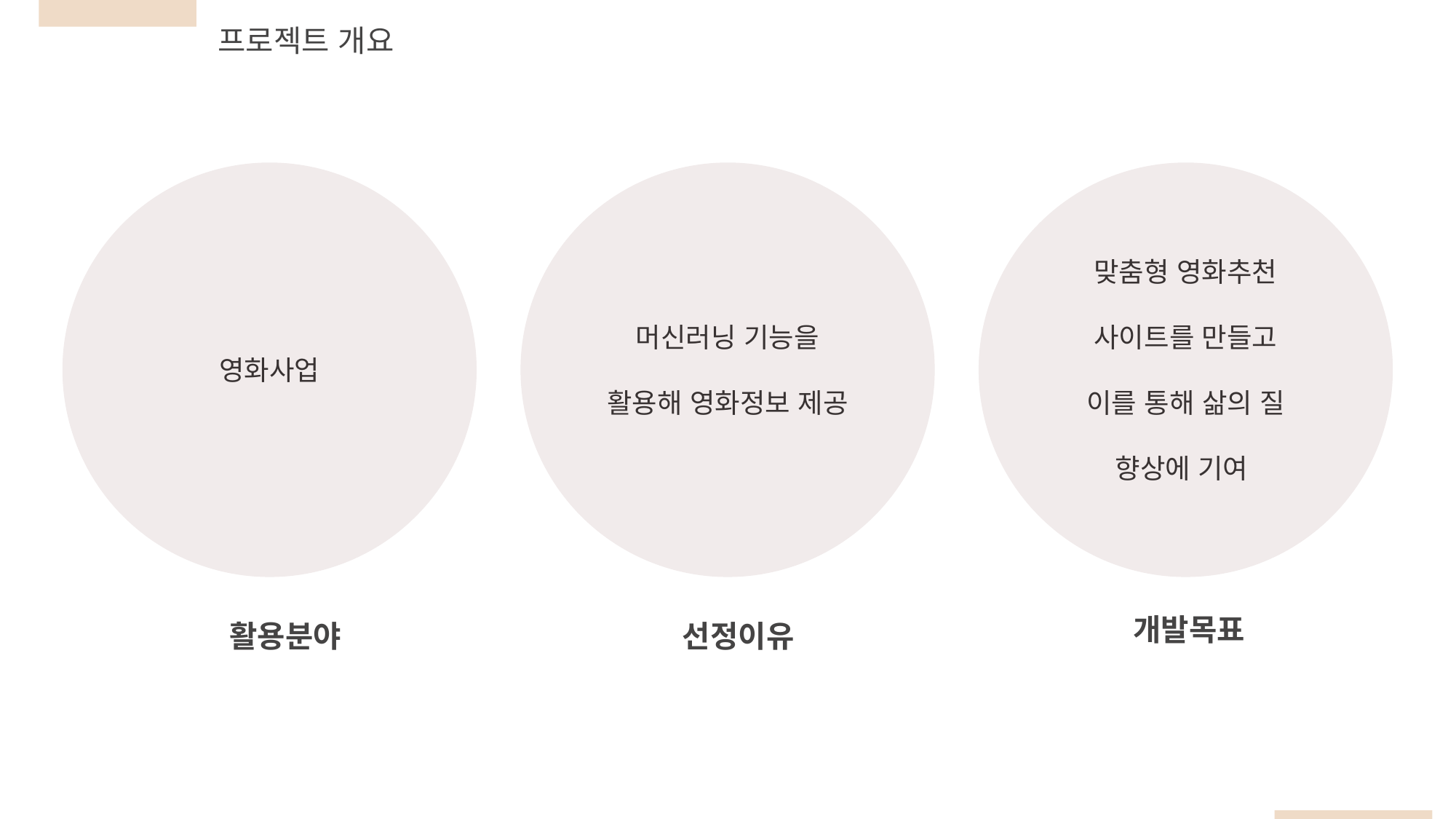

프로젝트 개요
영화사업
머신러닝 기능을

활용해 영화정보 제공
맞춤형 영화추천

사이트를 만들고

이를 통해 삶의 질

향상에 기여
개발목표
활용분야
선정이유